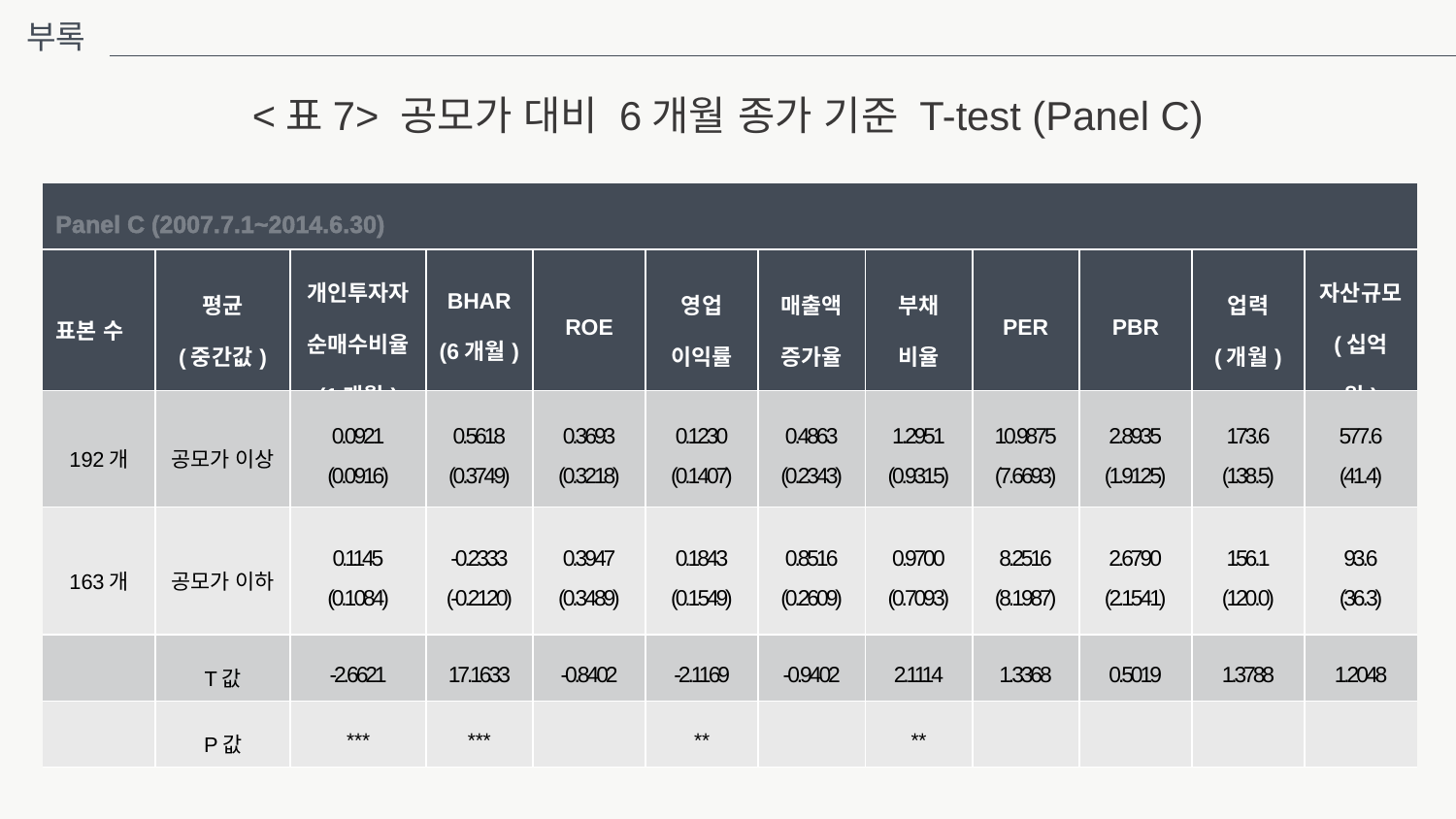

부록
<표7> 공모가 대비 6개월 종가 기준 T-test (Panel C)
| Panel C (2007.7.1~2014.6.30) |  |  |  |  |  |  |  |  |  |  |  |
| --- | --- | --- | --- | --- | --- | --- | --- | --- | --- | --- | --- |
| 표본 수 | 평균 (중간값) | 개인투자자 순매수비율 (1개월) | BHAR (6개월) | ROE | 영업 이익률 | 매출액 증가율 | 부채 비율 | PER | PBR | 업력 (개월) | 자산규모 (십억원) |
| 192개 | 공모가 이상 | 0.0921 (0.0916) | 0.5618 (0.3749) | 0.3693 (0.3218) | 0.1230 (0.1407) | 0.4863 (0.2343) | 1.2951 (0.9315) | 10.9875 (7.6693) | 2.8935 (1.9125) | 173.6 (138.5) | 577.6 (41.4) |
| 163개 | 공모가 이하 | 0.1145 (0.1084) | -0.2333 (-0.2120) | 0.3947 (0.3489) | 0.1843 (0.1549) | 0.8516 (0.2609) | 0.9700 (0.7093) | 8.2516 (8.1987) | 2.6790 (2.1541) | 156.1 (120.0) | 93.6 (36.3) |
|  | T값 | -2.6621 | 17.1633 | -0.8402 | -2.1169 | -0.9402 | 2.1114 | 1.3368 | 0.5019 | 1.3788 | 1.2048 |
|  | P값 | \*\*\* | \*\*\* |  | \*\* |  | \*\* |  |  |  |  |